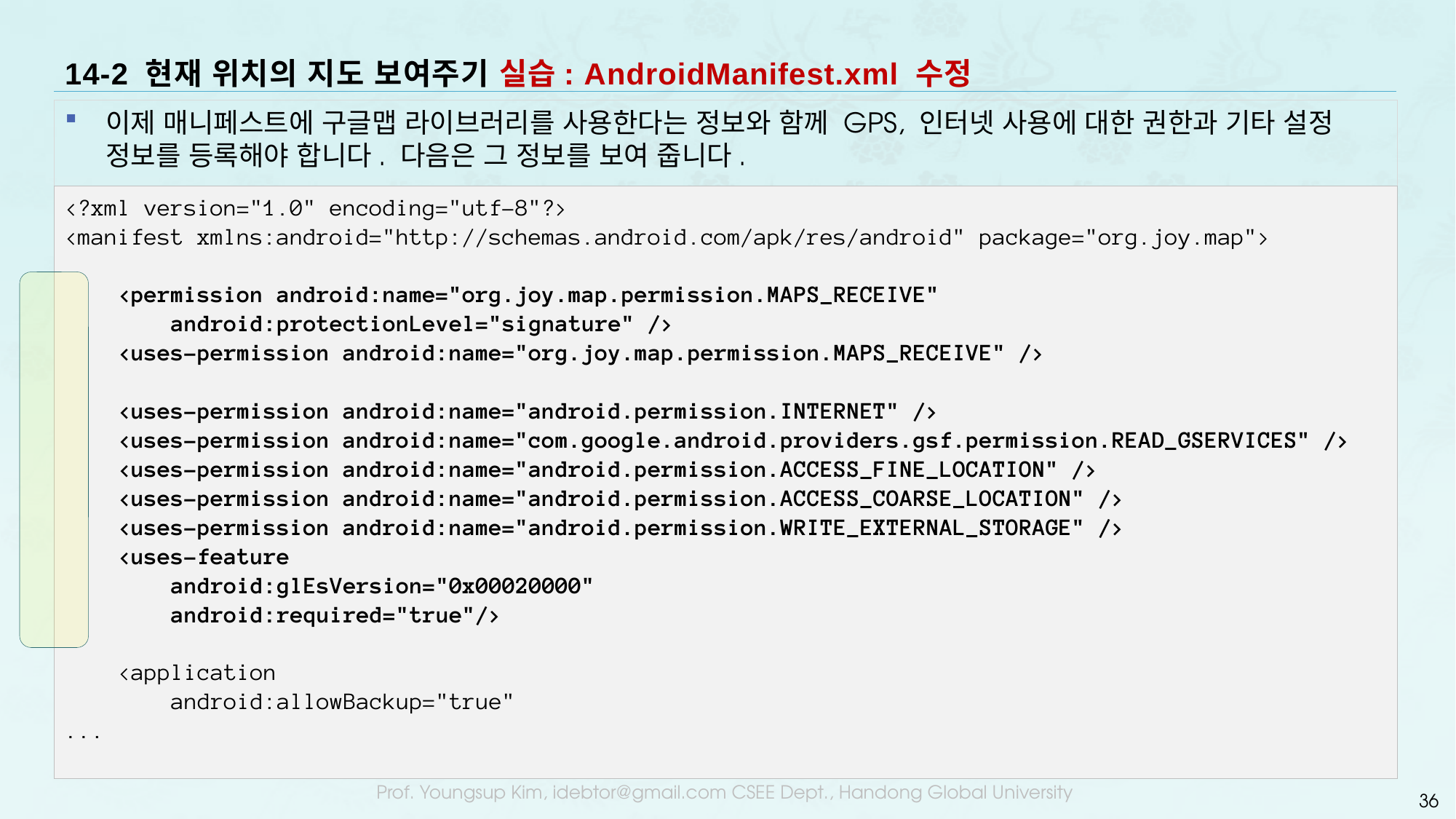

# 14-2 현재 위치의 지도 보여주기 실습: AndroidManifest.xml 수정
이제 매니페스트에 구글맵 라이브러리를 사용한다는 정보와 함께 GPS, 인터넷 사용에 대한 권한과 기타 설정 정보를 등록해야 합니다. 다음은 그 정보를 보여 줍니다.
<?xml version="1.0" encoding="utf-8"?>
<manifest xmlns:android="http://schemas.android.com/apk/res/android" package="org.joy.map">

    <permission android:name="org.joy.map.permission.MAPS_RECEIVE"
        android:protectionLevel="signature" />
    <uses-permission android:name="org.joy.map.permission.MAPS_RECEIVE" />

    <uses-permission android:name="android.permission.INTERNET" />
    <uses-permission android:name="com.google.android.providers.gsf.permission.READ_GSERVICES" />
    <uses-permission android:name="android.permission.ACCESS_FINE_LOCATION" />
    <uses-permission android:name="android.permission.ACCESS_COARSE_LOCATION" />
    <uses-permission android:name="android.permission.WRITE_EXTERNAL_STORAGE" />
    <uses-feature
        android:glEsVersion="0x00020000"
        android:required="true"/>
    <application
        android:allowBackup="true"
...

36